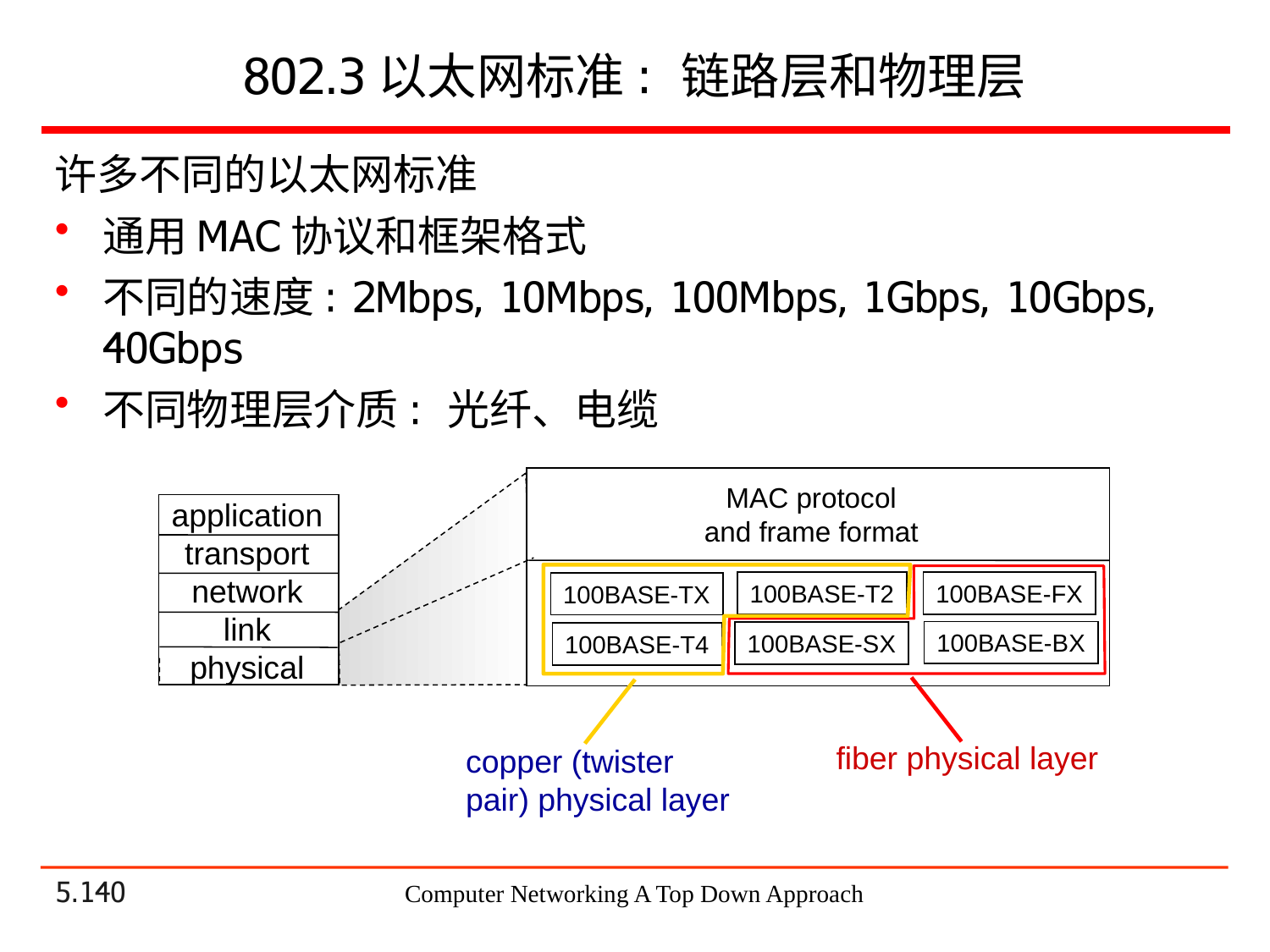

# 802.3以太网标准: 链路层和物理层
许多不同的以太网标准
通用MAC协议和框架格式
不同的速度: 2Mbps, 10Mbps, 100Mbps, 1Gbps, 10Gbps, 40Gbps
不同物理层介质: 光纤、电缆

MAC protocol
and frame format
application
transport
network
link
physical

copper (twister
pair) physical layer

fiber physical layer
100BASE-T2
100BASE-FX
100BASE-TX
100BASE-BX
100BASE-SX
100BASE-T4